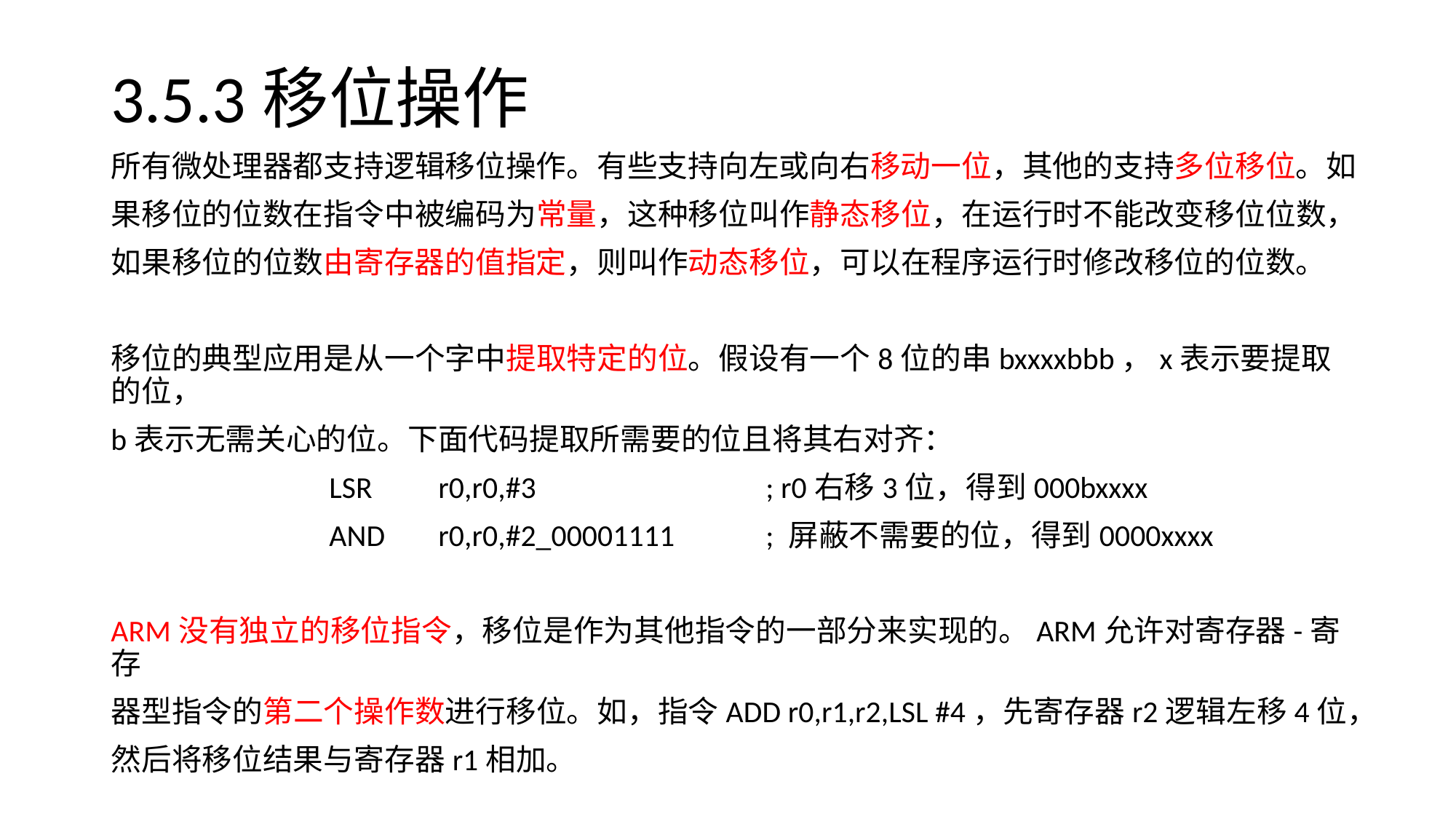

# 3.5.3移位操作
所有微处理器都支持逻辑移位操作。有些支持向左或向右移动一位，其他的支持多位移位。如
果移位的位数在指令中被编码为常量，这种移位叫作静态移位，在运行时不能改变移位位数，
如果移位的位数由寄存器的值指定，则叫作动态移位，可以在程序运行时修改移位的位数。

移位的典型应用是从一个字中提取特定的位。假设有一个8位的串bxxxxbbb，x表示要提取的位，
b表示无需关心的位。下面代码提取所需要的位且将其右对齐：
		LSR 	r0,r0,#3			; r0右移3位，得到000bxxxx
		AND	r0,r0,#2_00001111	; 屏蔽不需要的位，得到0000xxxx

ARM没有独立的移位指令，移位是作为其他指令的一部分来实现的。ARM允许对寄存器-寄存
器型指令的第二个操作数进行移位。如，指令ADD r0,r1,r2,LSL #4，先寄存器r2逻辑左移4位，
然后将移位结果与寄存器r1相加。